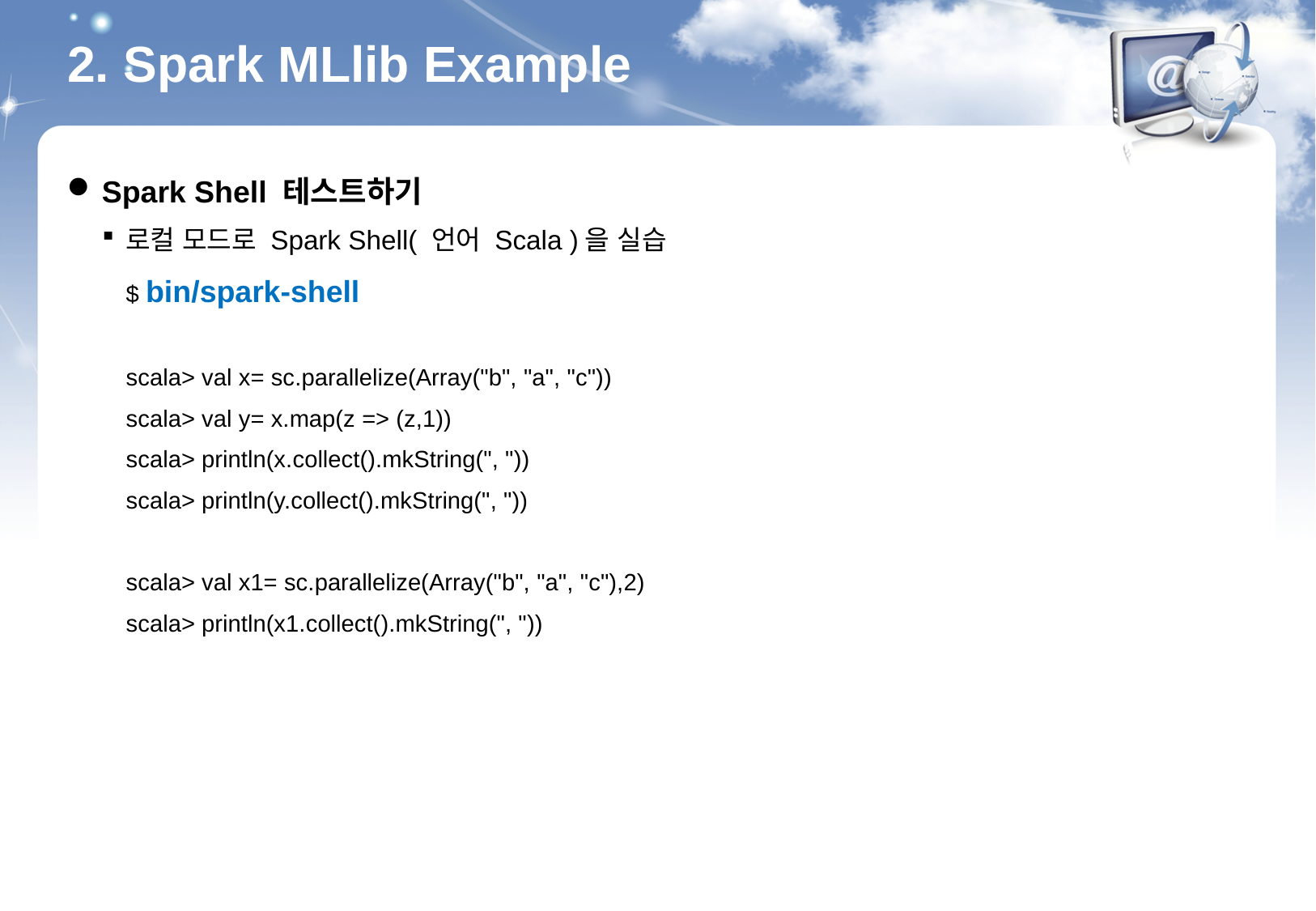

2. Spark MLlib Example
Spark Shell 테스트하기
로컬 모드로 Spark Shell( 언어 Scala )을 실습
$ bin/spark-shell

scala> val x= sc.parallelize(Array("b", "a", "c"))
scala> val y= x.map(z => (z,1))
scala> println(x.collect().mkString(", "))
scala> println(y.collect().mkString(", "))

scala> val x1= sc.parallelize(Array("b", "a", "c"),2)
scala> println(x1.collect().mkString(", "))